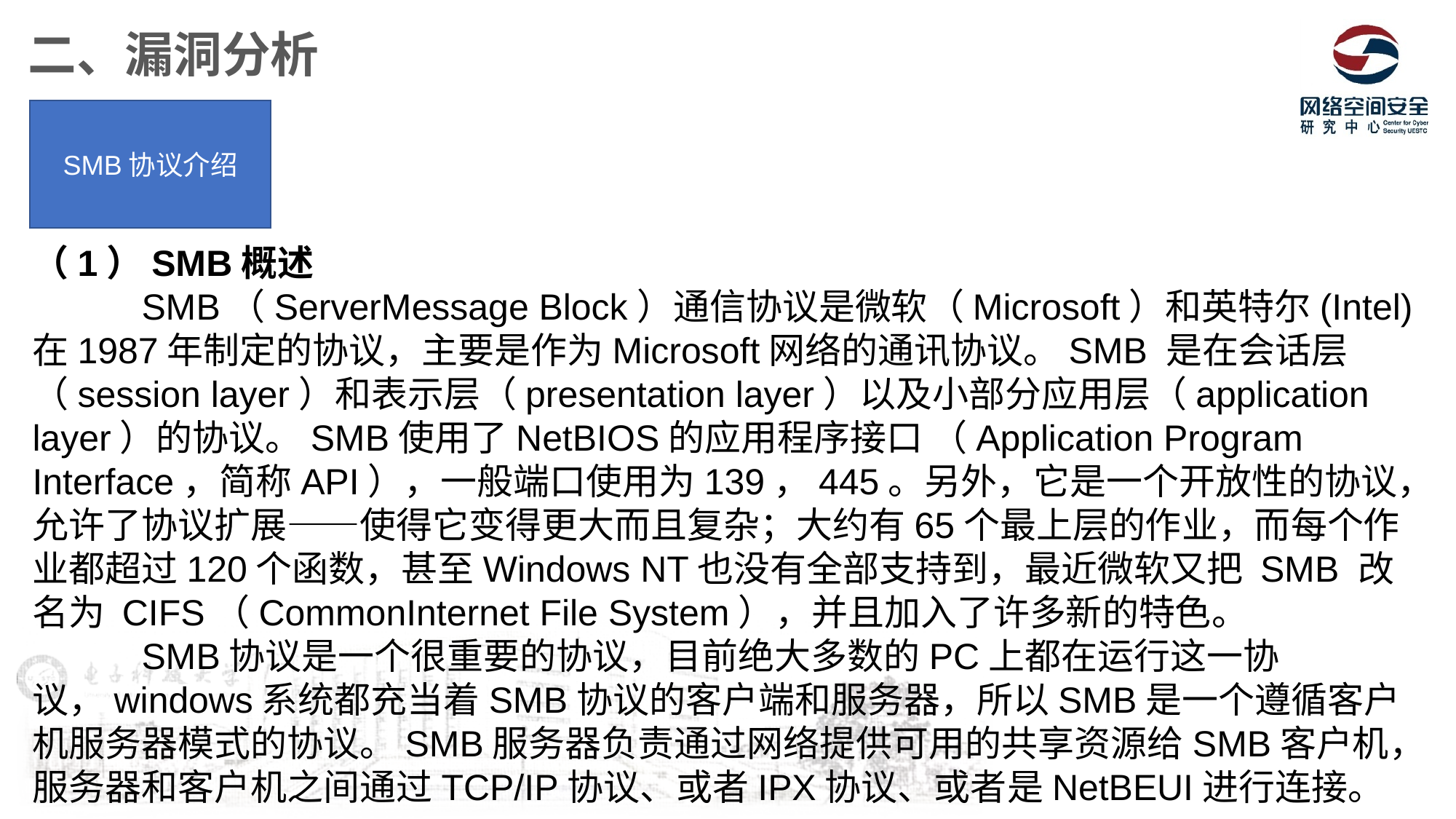

二、漏洞分析
SMB协议介绍
（1）SMB概述
	SMB（ServerMessage Block）通信协议是微软（Microsoft）和英特尔(Intel)在1987年制定的协议，主要是作为Microsoft网络的通讯协议。SMB 是在会话层（session layer）和表示层（presentation layer）以及小部分应用层（application layer）的协议。SMB使用了NetBIOS的应用程序接口 （Application Program Interface，简称API），一般端口使用为139，445。另外，它是一个开放性的协议，允许了协议扩展——使得它变得更大而且复杂；大约有65个最上层的作业，而每个作业都超过120个函数，甚至Windows NT也没有全部支持到，最近微软又把 SMB 改名为 CIFS（CommonInternet File System），并且加入了许多新的特色。
	SMB协议是一个很重要的协议，目前绝大多数的PC上都在运行这一协议，windows系统都充当着SMB协议的客户端和服务器，所以SMB是一个遵循客户机服务器模式的协议。SMB服务器负责通过网络提供可用的共享资源给SMB客户机，服务器和客户机之间通过TCP/IP协议、或者IPX协议、或者是NetBEUI进行连接。